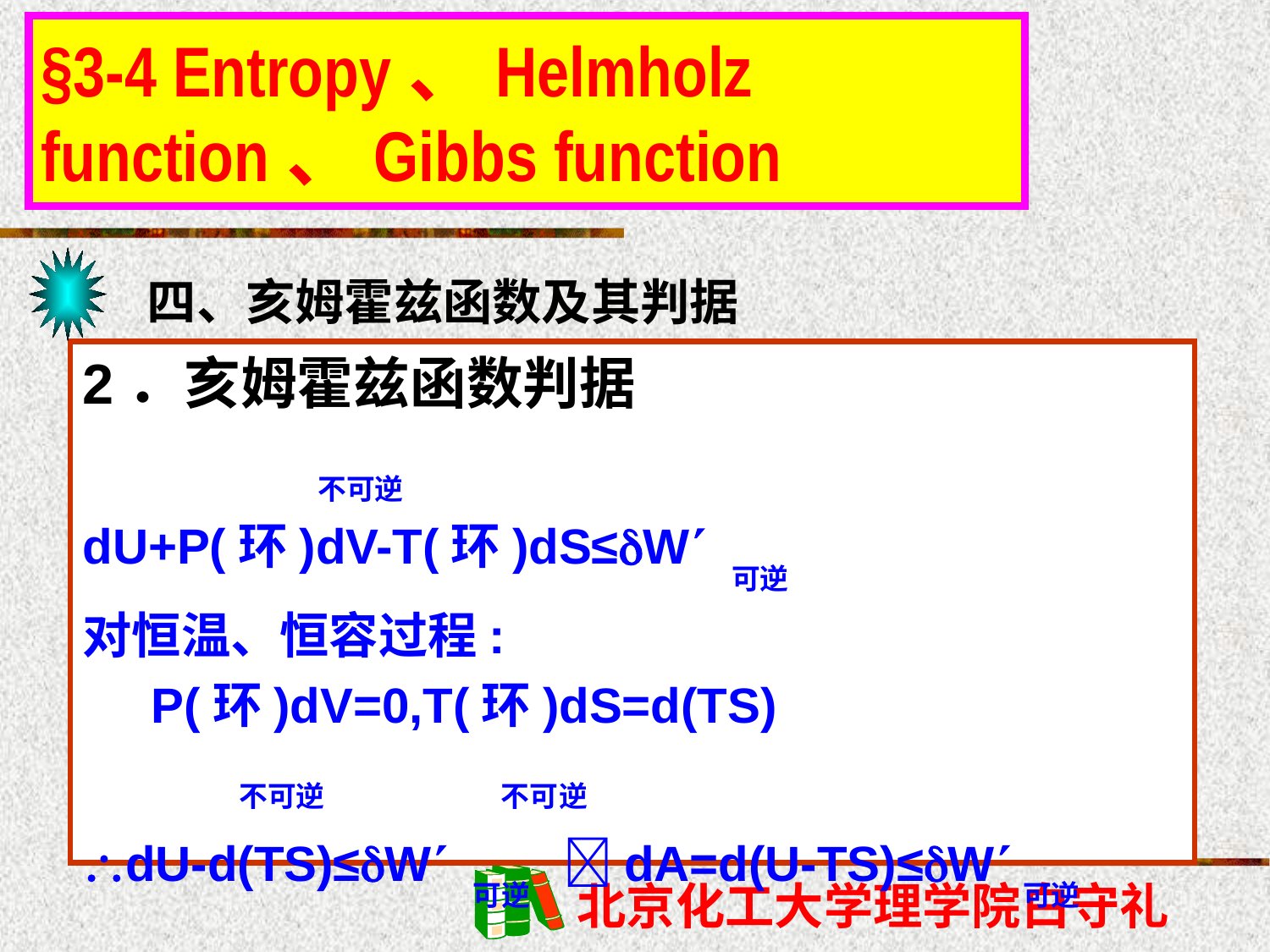

§3-4 Entropy、Helmholz function、Gibbs function

四、亥姆霍兹函数及其判据
2．亥姆霍兹函数判据
                                  不可逆
dU+P(环)dV-T(环)dS≤δW′ 可逆
对恒温、恒容过程:
     P(环)dV=0,T(环)dS=d(TS)
                      不可逆                           不可逆

∴dU-d(TS)≤δW′ 可逆     ∴dA=d(U-TS)≤δW′可逆